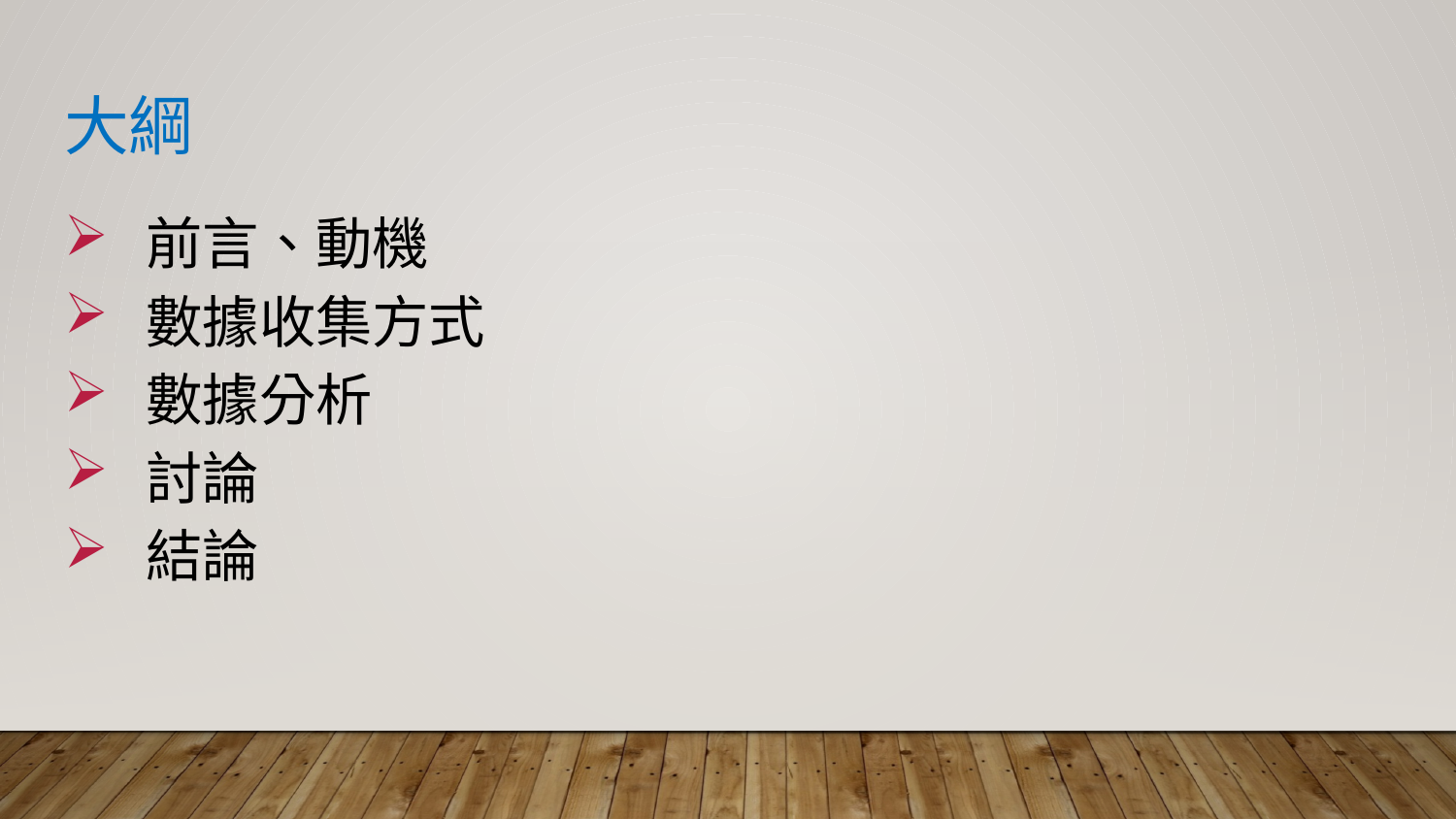

# 大綱
前言、動機
數據收集方式
數據分析
討論
結論